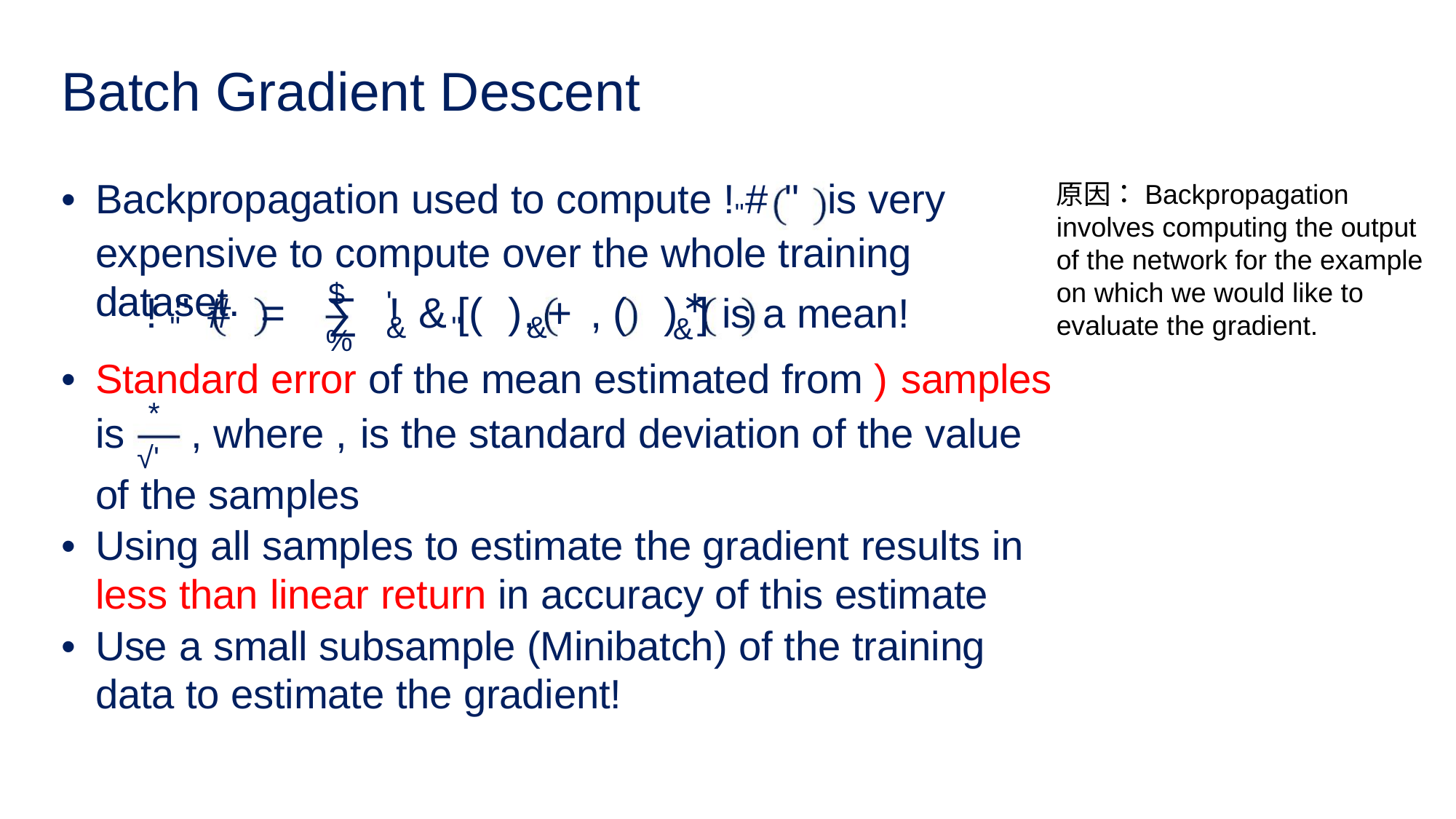

Batch Gradient Descent
原因：Backpropagation involves computing the output of the network for the example on which we would like to evaluate the gradient.
• Backpropagation used to compute !"# " is very
expensive to compute over the whole training dataset.
$
'
∗
! " # = ∑ ! & [( ), + , ( ) ] is a mean!
"
& "
&
&
%
• Standard error of the mean estimated from ) samples
*
is , where , is the standard deviation of the value
√'
of the samples
• Using all samples to estimate the gradient results in
less than linear return in accuracy of this estimate
• Use a small subsample (Minibatch) of the training
data to estimate the gradient!